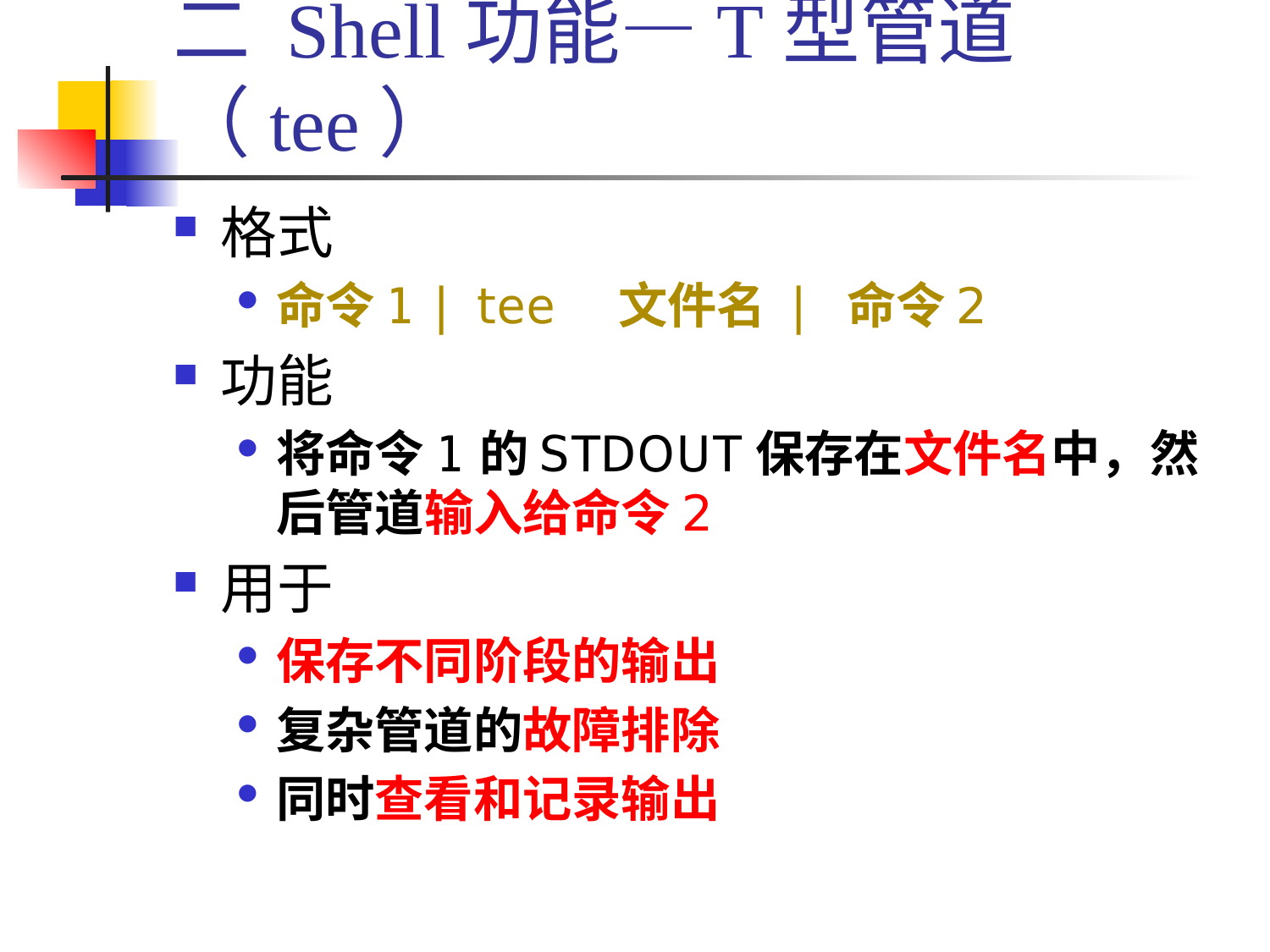

# 二 Shell功能—T型管道（tee）
格式
命令1 | tee　文件名 | 命令2
功能
将命令1的STDOUT保存在文件名中，然后管道输入给命令2
用于
保存不同阶段的输出
复杂管道的故障排除
同时查看和记录输出